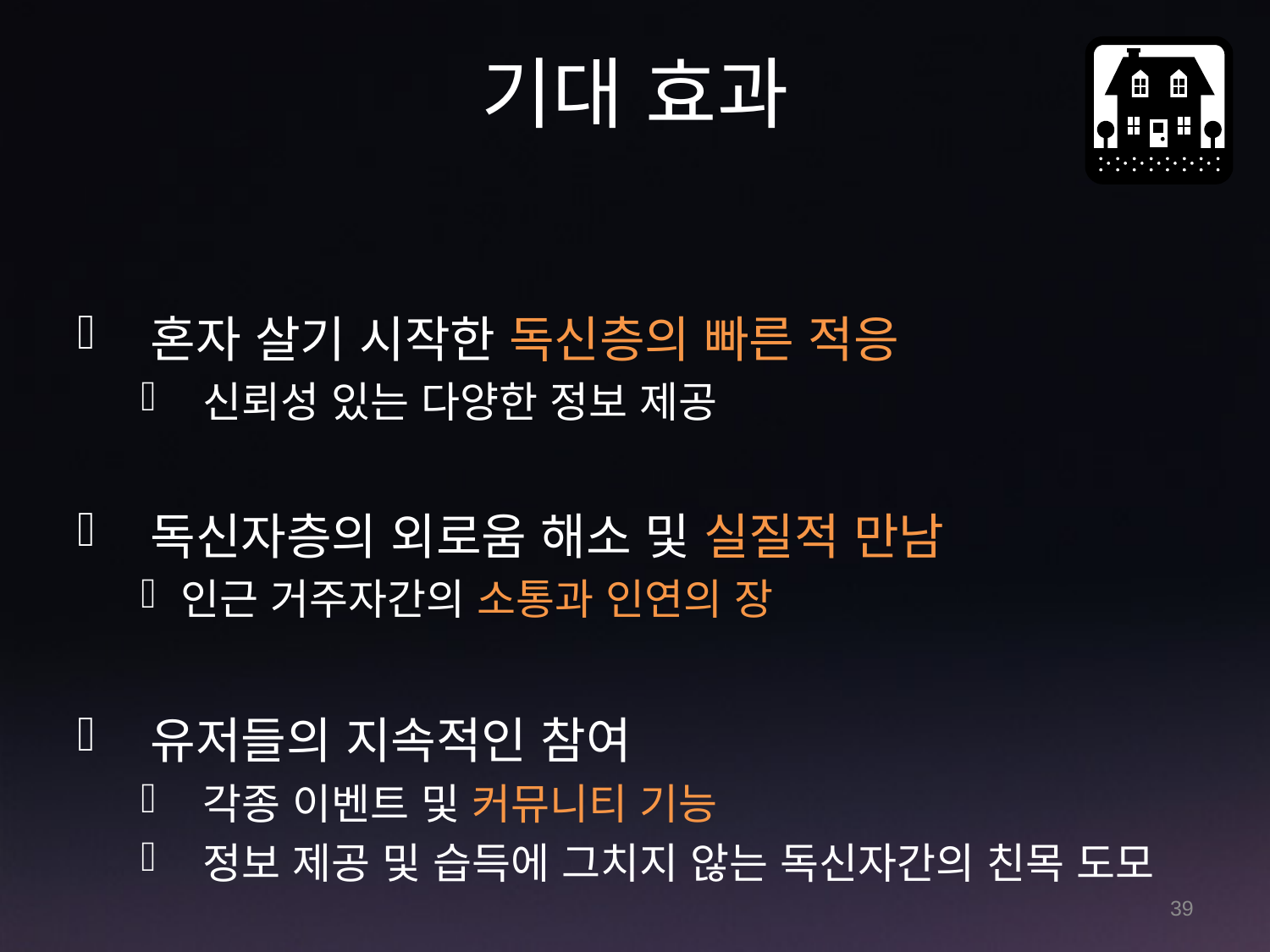

# 기대 효과
 혼자 살기 시작한 독신층의 빠른 적응
 신뢰성 있는 다양한 정보 제공

 독신자층의 외로움 해소 및 실질적 만남
인근 거주자간의 소통과 인연의 장

 유저들의 지속적인 참여
 각종 이벤트 및 커뮤니티 기능
 정보 제공 및 습득에 그치지 않는 독신자간의 친목 도모

39